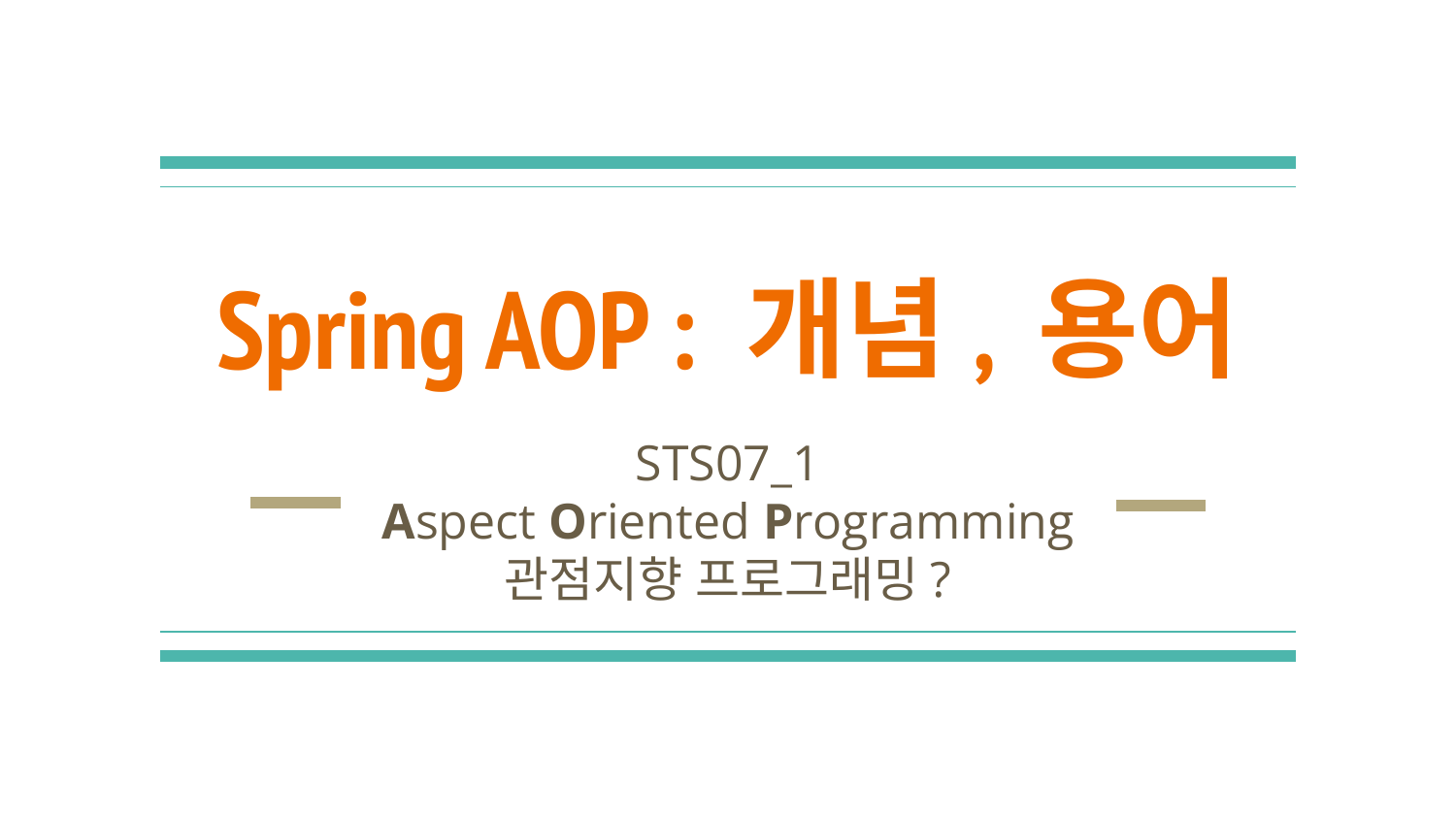

# Spring AOP : 개념, 용어
STS07_1
Aspect Oriented Programming
관점지향 프로그래밍?